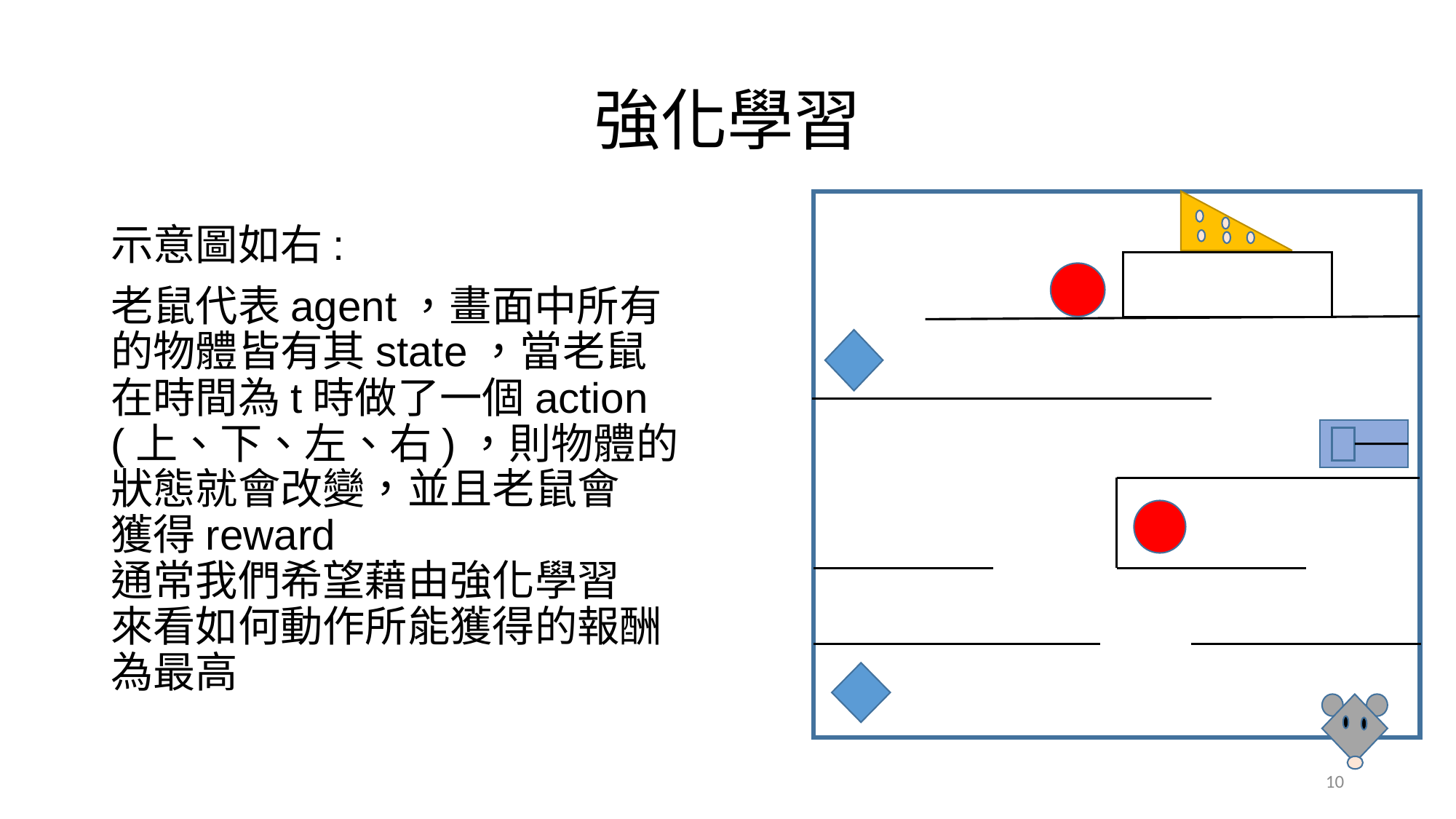

# 強化學習

示意圖如右:
老鼠代表agent，畫面中所有
的物體皆有其state，當老鼠
在時間為t時做了一個action
(上、下、左、右)，則物體的
狀態就會改變，並且老鼠會
獲得reward
通常我們希望藉由強化學習
來看如何動作所能獲得的報酬
為最高

10